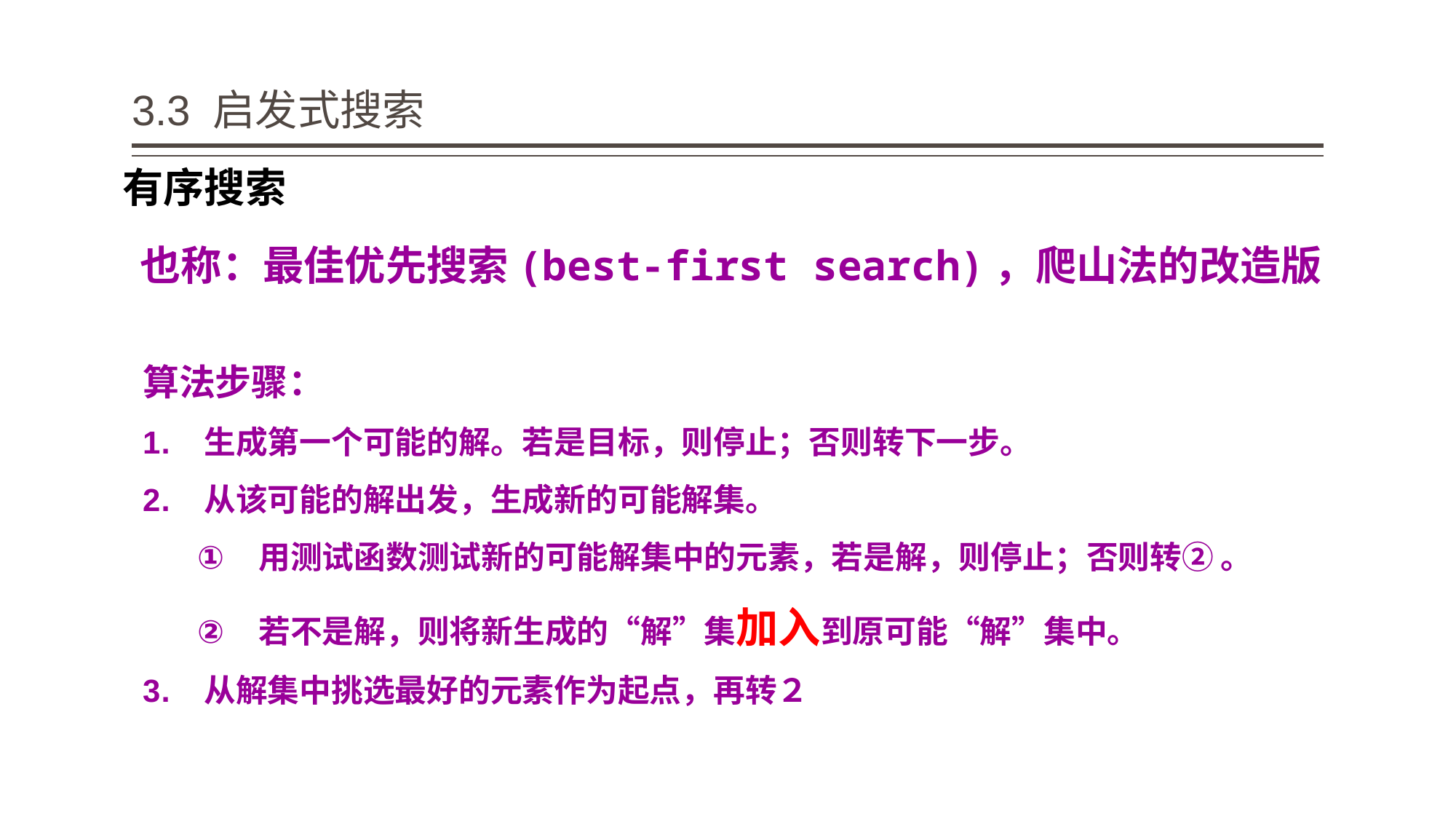

# 3.3 启发式搜索
有序搜索
也称：最佳优先搜索(best-first search)，爬山法的改造版
算法步骤：
生成第一个可能的解。若是目标，则停止；否则转下一步。
从该可能的解出发，生成新的可能解集。
用测试函数测试新的可能解集中的元素，若是解，则停止；否则转② 。
若不是解，则将新生成的“解”集加入到原可能“解”集中。
从解集中挑选最好的元素作为起点，再转２
64